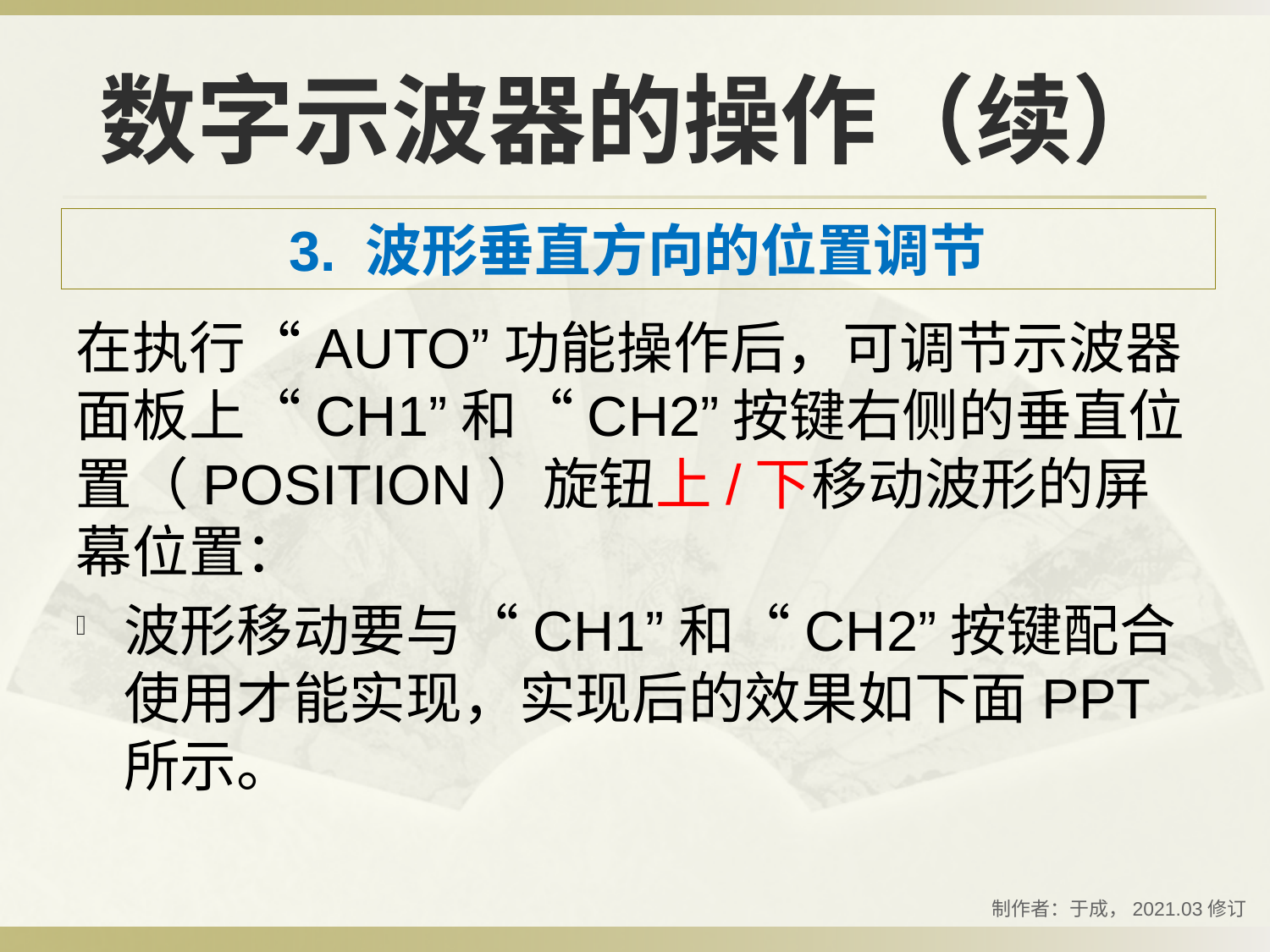

数字示波器的操作（续）
3. 波形垂直方向的位置调节
在执行“AUTO”功能操作后，可调节示波器面板上“CH1”和“CH2”按键右侧的垂直位置（POSITION）旋钮上/下移动波形的屏幕位置：
波形移动要与“CH1”和“CH2”按键配合使用才能实现，实现后的效果如下面PPT所示。
制作者：于成，2021.03修订